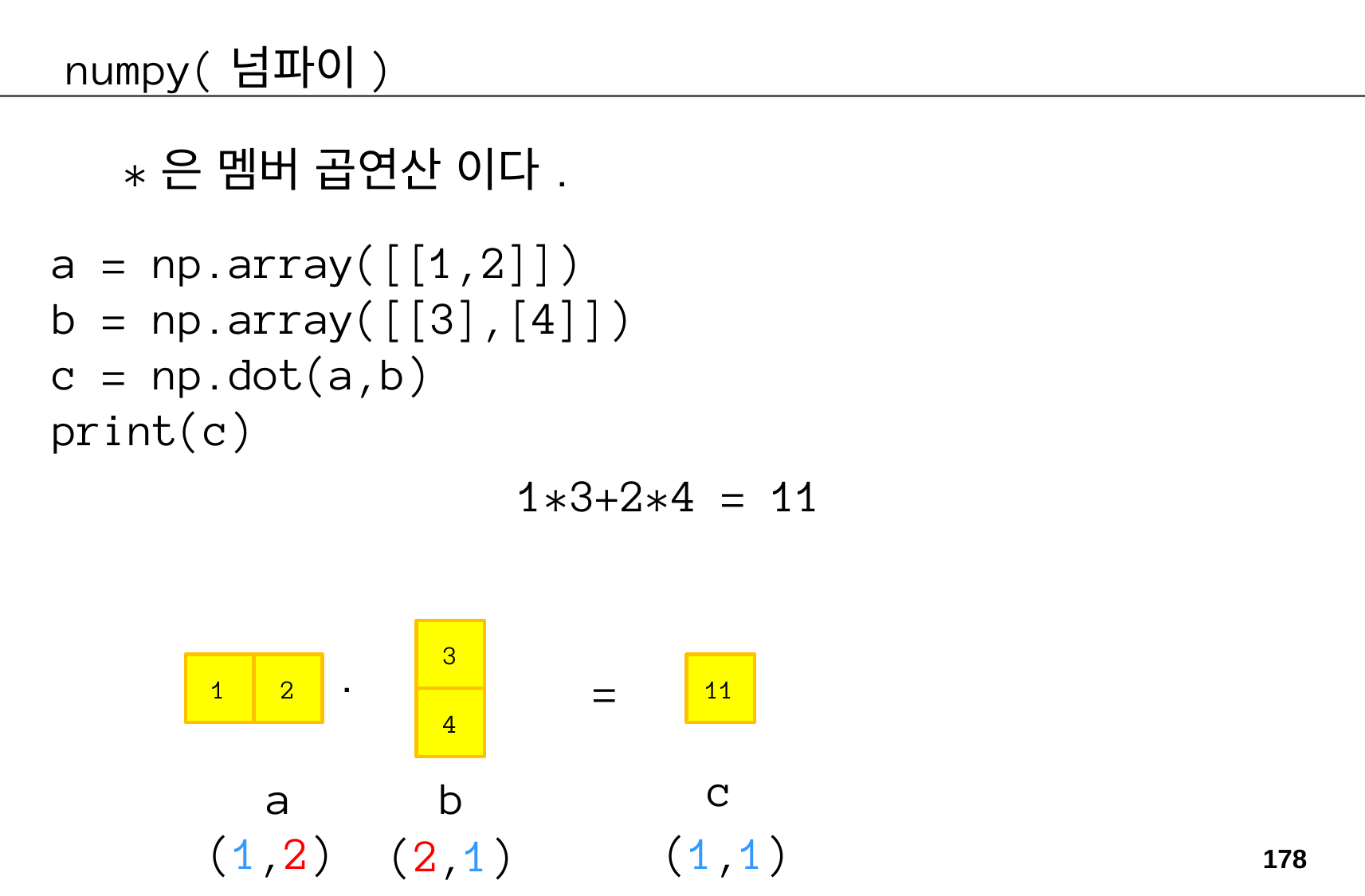

numpy(넘파이)
*은 멤버 곱연산 이다.
a = np.array([[1,2]])
b = np.array([[3],[4]])
c = np.dot(a,b)
print(c)
1*3+2*4 = 11
3
.
=
1
2
11
4
c
a
b
(1,2)
(1,1)
(2,1)